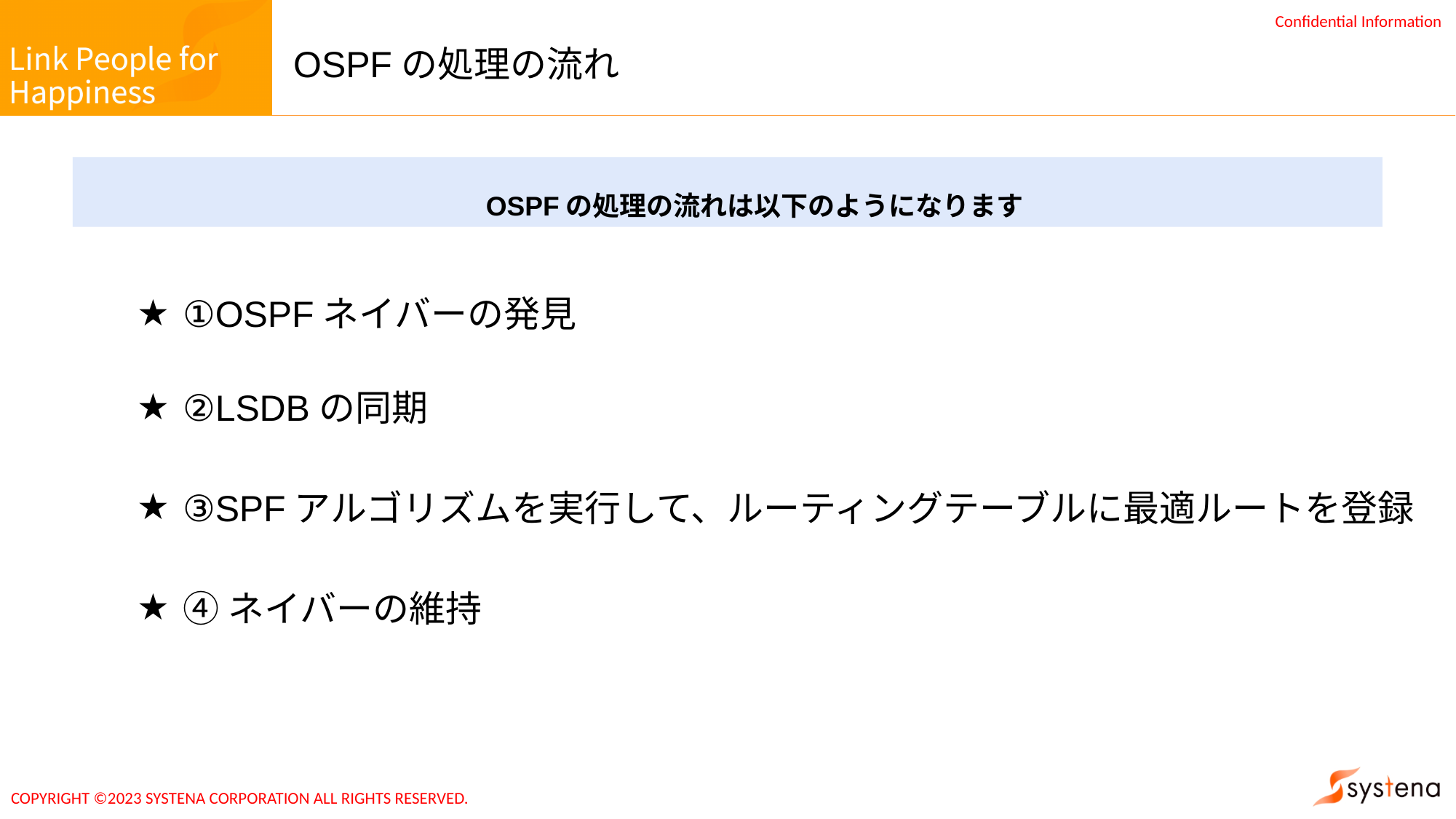

# OSPFの処理の流れ
OSPFの処理の流れは以下のようになります
①OSPFネイバーの発見
②LSDBの同期
③SPFアルゴリズムを実行して、ルーティングテーブルに最適ルートを登録
④ネイバーの維持